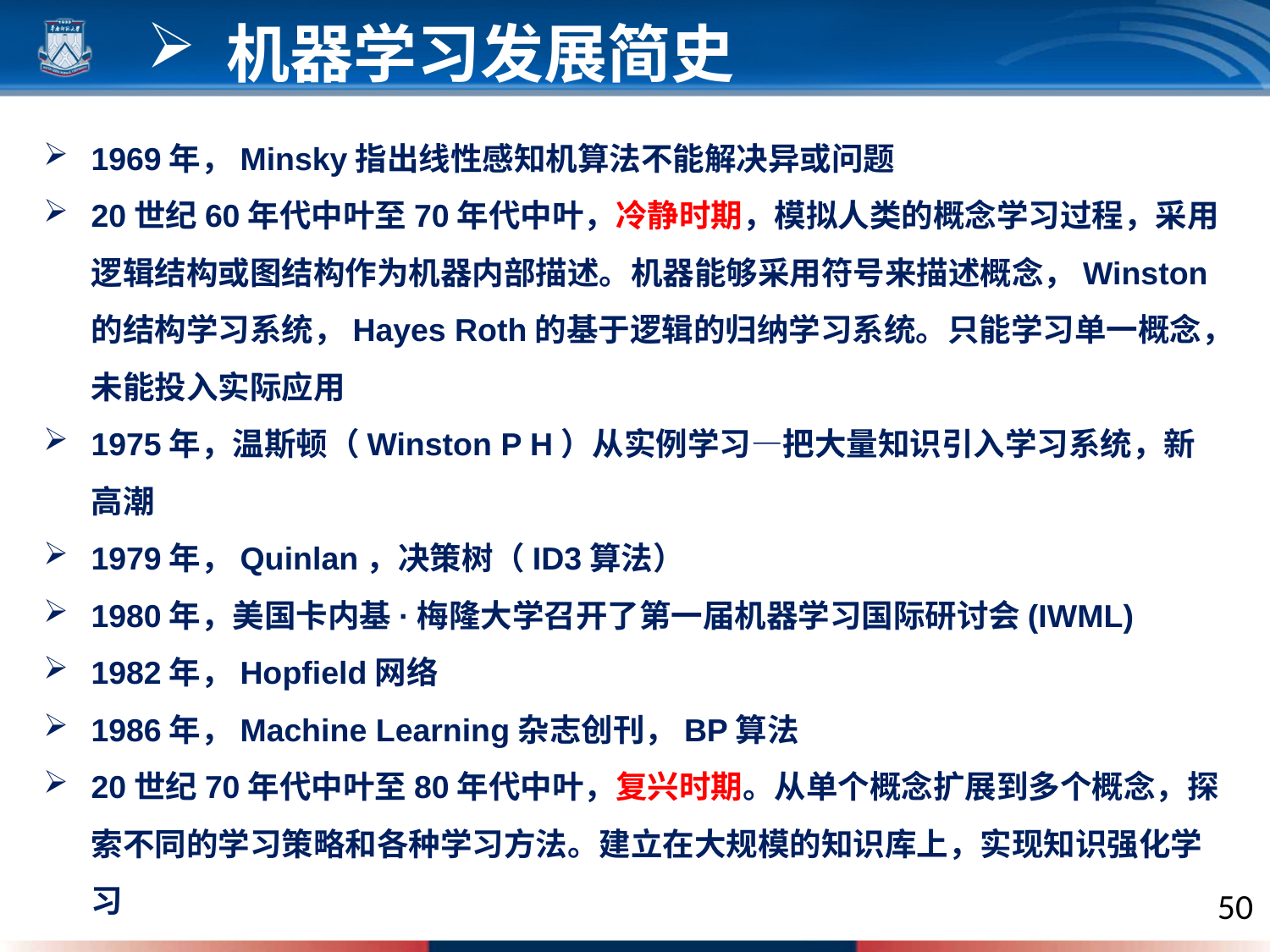

机器学习发展简史
1969年，Minsky指出线性感知机算法不能解决异或问题
20世纪60年代中叶至70年代中叶，冷静时期，模拟人类的概念学习过程，采用逻辑结构或图结构作为机器内部描述。机器能够采用符号来描述概念，Winston的结构学习系统，Hayes Roth的基于逻辑的归纳学习系统。只能学习单一概念，未能投入实际应用
1975年，温斯顿（Winston P H）从实例学习—把大量知识引入学习系统，新高潮
1979年，Quinlan，决策树（ID3算法）
1980年，美国卡内基·梅隆大学召开了第一届机器学习国际研讨会(IWML)
1982年，Hopfield网络
1986年，Machine Learning杂志创刊，BP算法
20世纪70年代中叶至80年代中叶，复兴时期。从单个概念扩展到多个概念，探索不同的学习策略和各种学习方法。建立在大规模的知识库上，实现知识强化学习